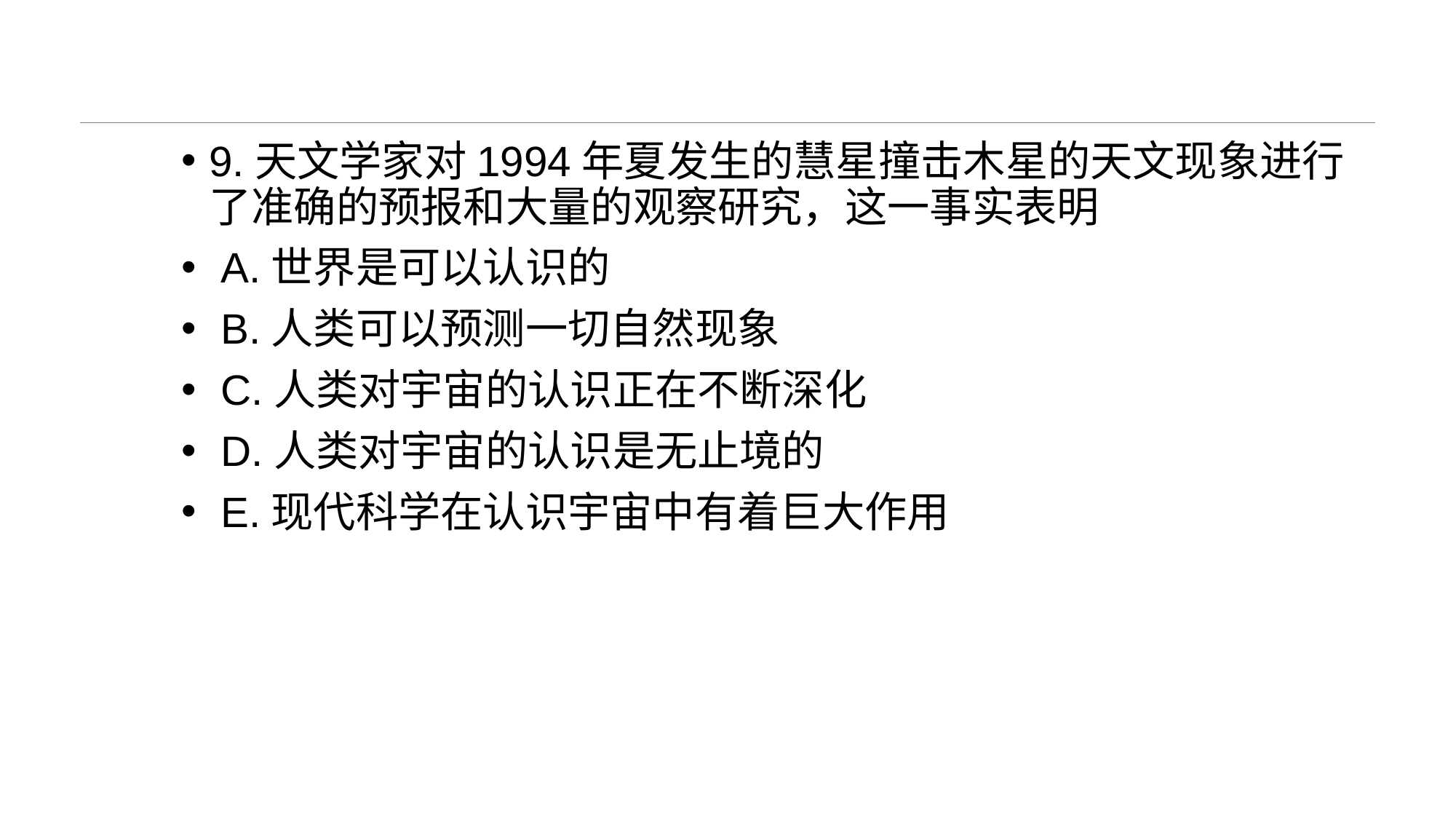

#
9.天文学家对1994年夏发生的慧星撞击木星的天文现象进行了准确的预报和大量的观察研究，这一事实表明
 A.世界是可以认识的
 B.人类可以预测一切自然现象
 C.人类对宇宙的认识正在不断深化
 D.人类对宇宙的认识是无止境的
 E.现代科学在认识宇宙中有着巨大作用